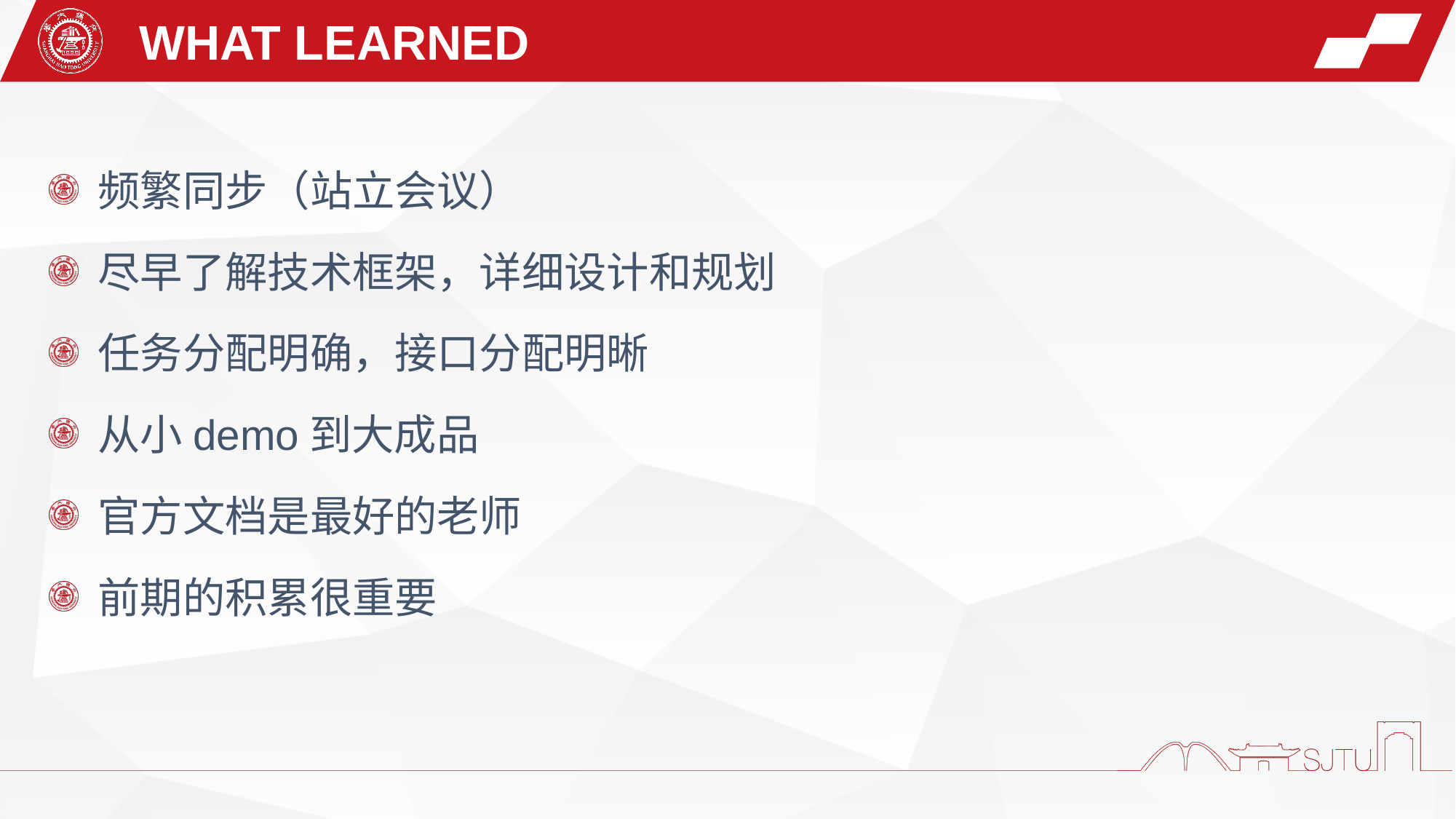

WHAT LEARNED

 频繁同步（站立会议）
 尽早了解技术框架，详细设计和规划
 任务分配明确，接口分配明晰
 从小demo到大成品
 官方文档是最好的老师
 前期的积累很重要